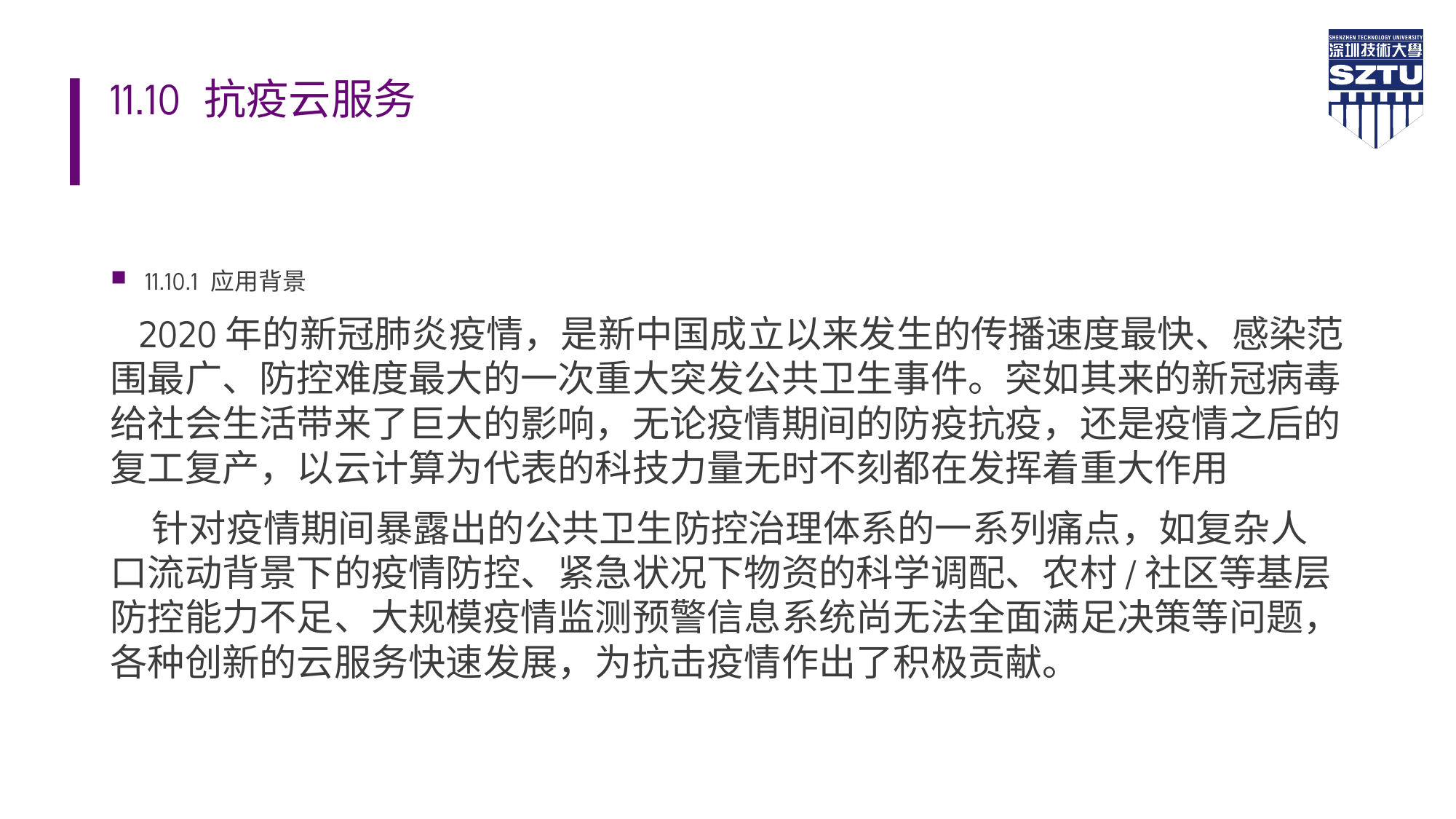

# 11.10 抗疫云服务
11.10.1 应用背景
    2020年的新冠肺炎疫情，是新中国成立以来发生的传播速度最快、感染范围最广、防控难度最大的一次重大突发公共卫生事件。突如其来的新冠病毒给社会生活带来了巨大的影响，无论疫情期间的防疫抗疫，还是疫情之后的复工复产，以云计算为代表的科技力量无时不刻都在发挥着重大作用
    针对疫情期间暴露出的公共卫生防控治理体系的一系列痛点，如复杂人口流动背景下的疫情防控、紧急状况下物资的科学调配、农村/社区等基层防控能力不足、大规模疫情监测预警信息系统尚无法全面满足决策等问题，各种创新的云服务快速发展，为抗击疫情作出了积极贡献。